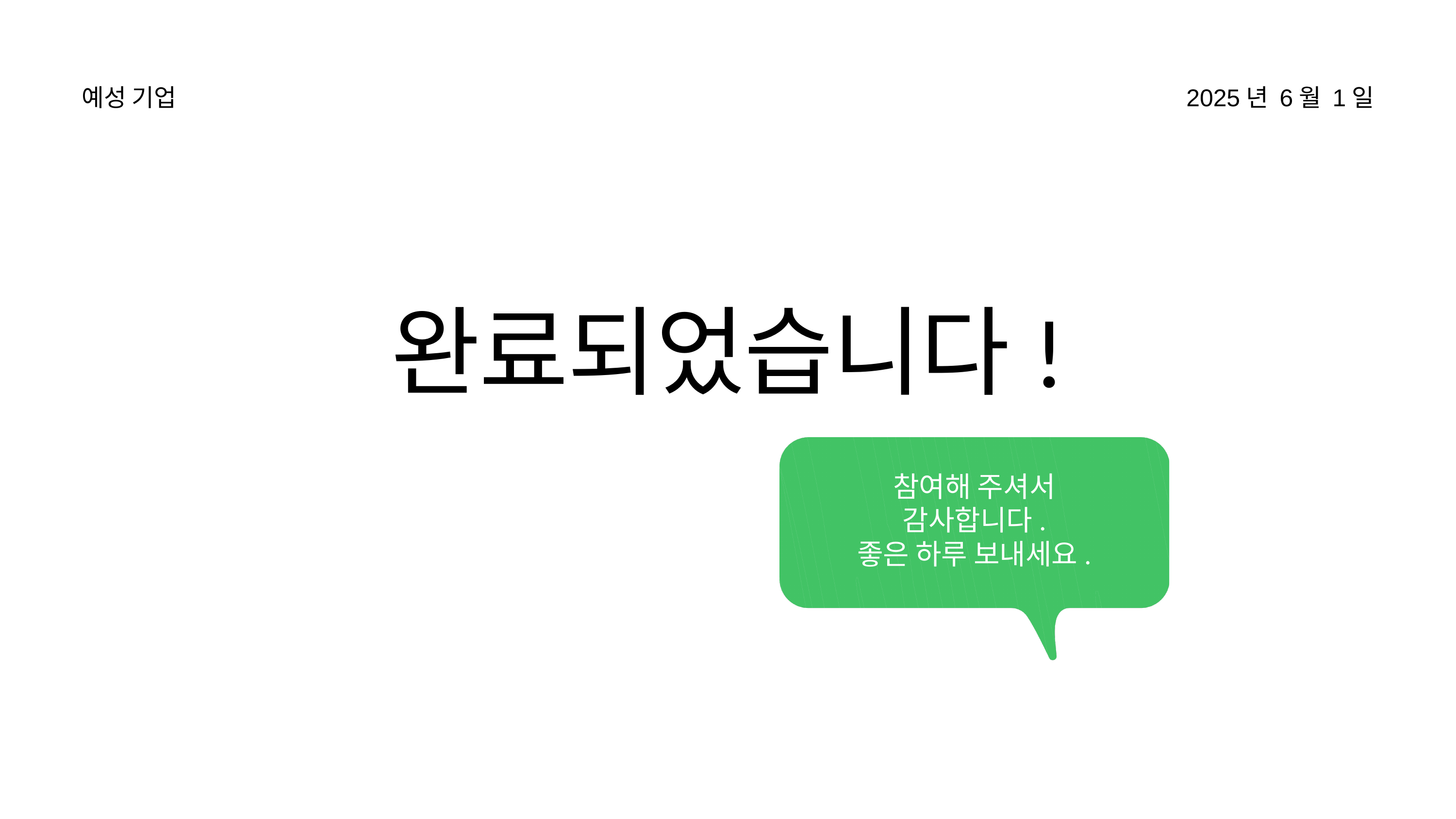

예성 기업
2025년 6월 1일
완료되었습니다!

참여해 주셔서
감사합니다.
좋은 하루 보내세요.